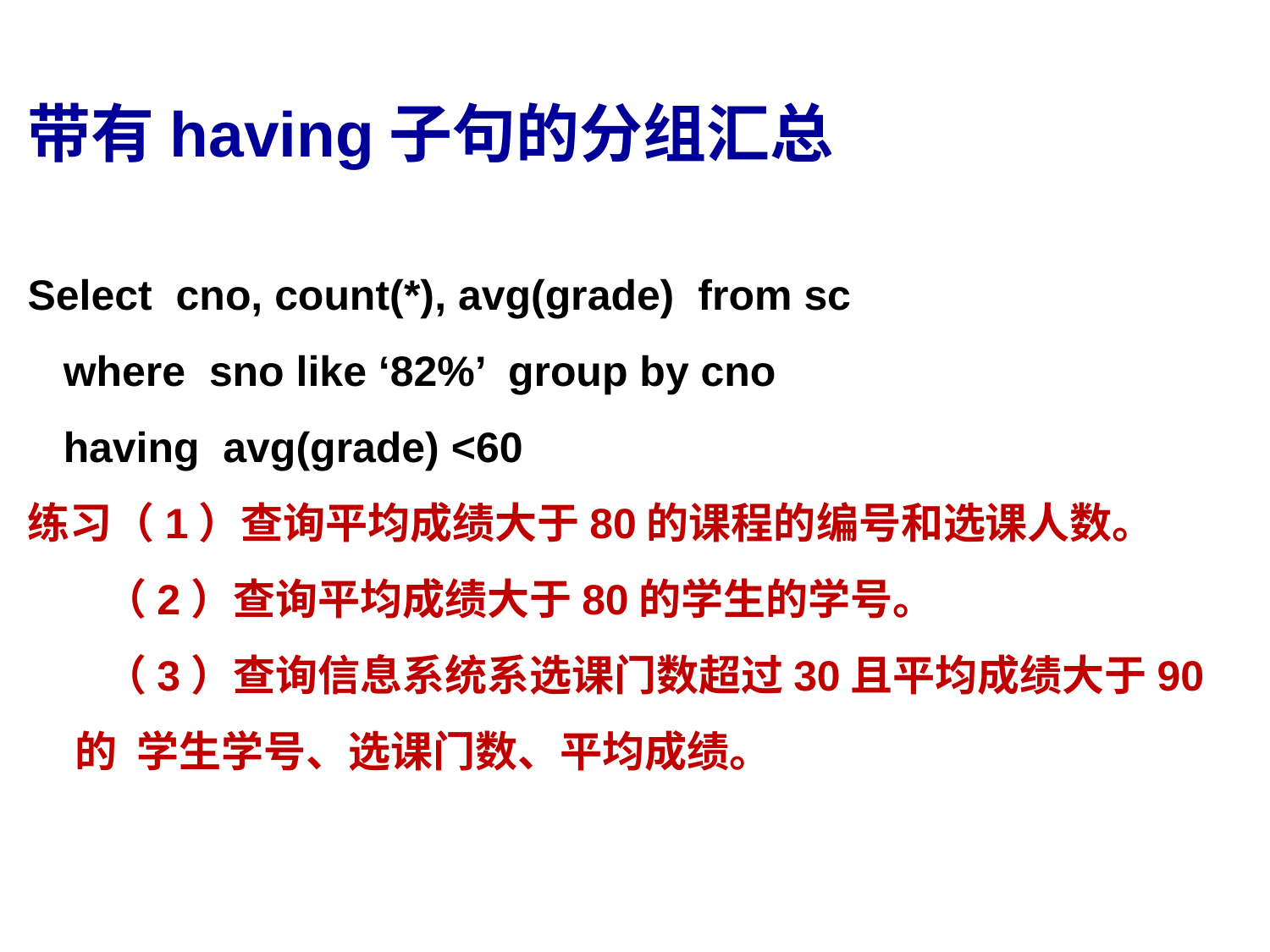

# 带有having子句的分组汇总
Select  cno, count(*), avg(grade)  from sc
   where  sno like ‘82%’  group by cno
   having  avg(grade) <60
练习（1）查询平均成绩大于80的课程的编号和选课人数。
       （2）查询平均成绩大于80的学生的学号。
       （3）查询信息系统系选课门数超过30且平均成绩大于90的  学生学号、选课门数、平均成绩。